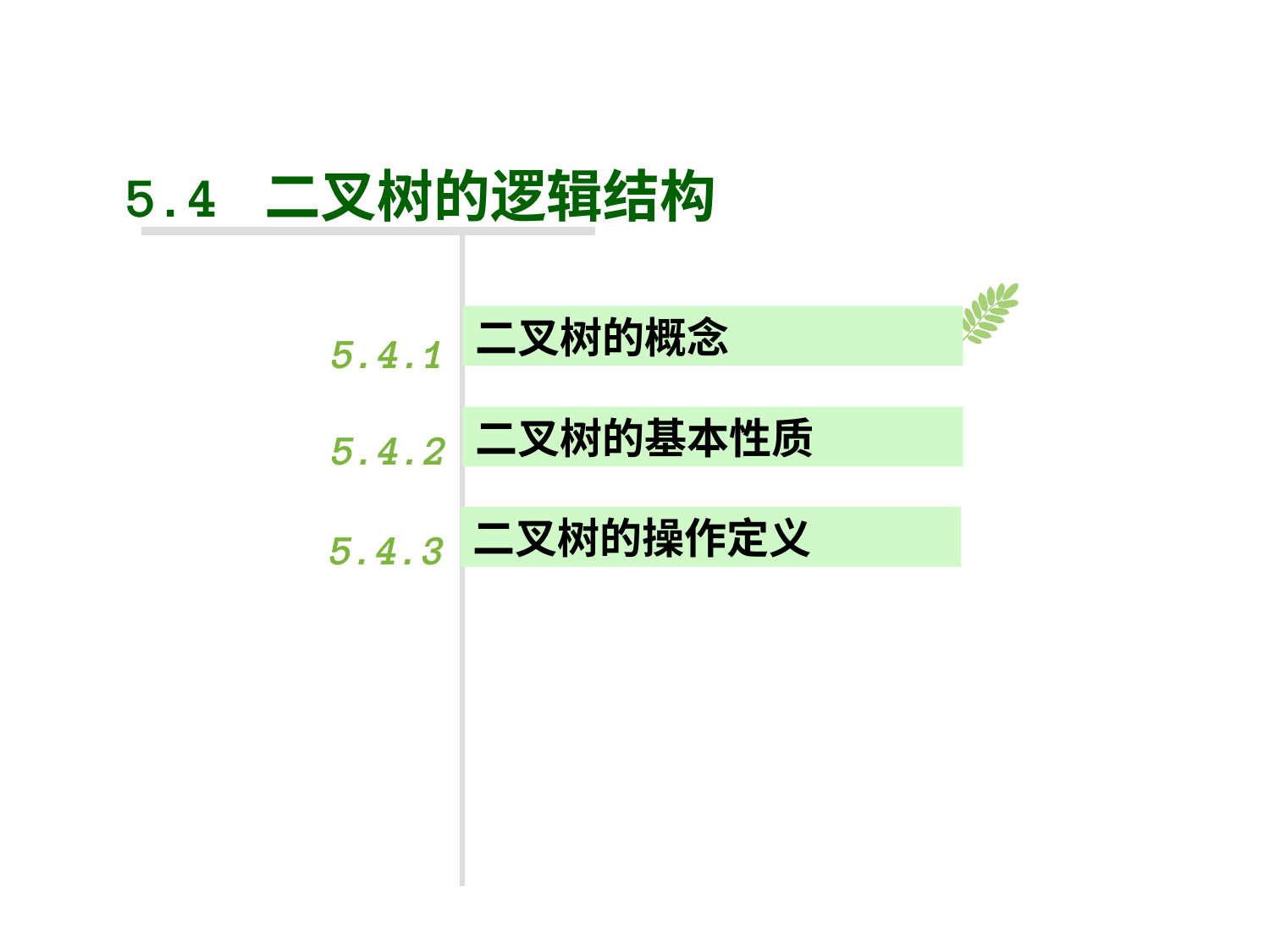

#
5.4 二叉树的逻辑结构

二叉树的概念
5.4.1
5.4.2
二叉树的基本性质
5.4.3
二叉树的操作定义